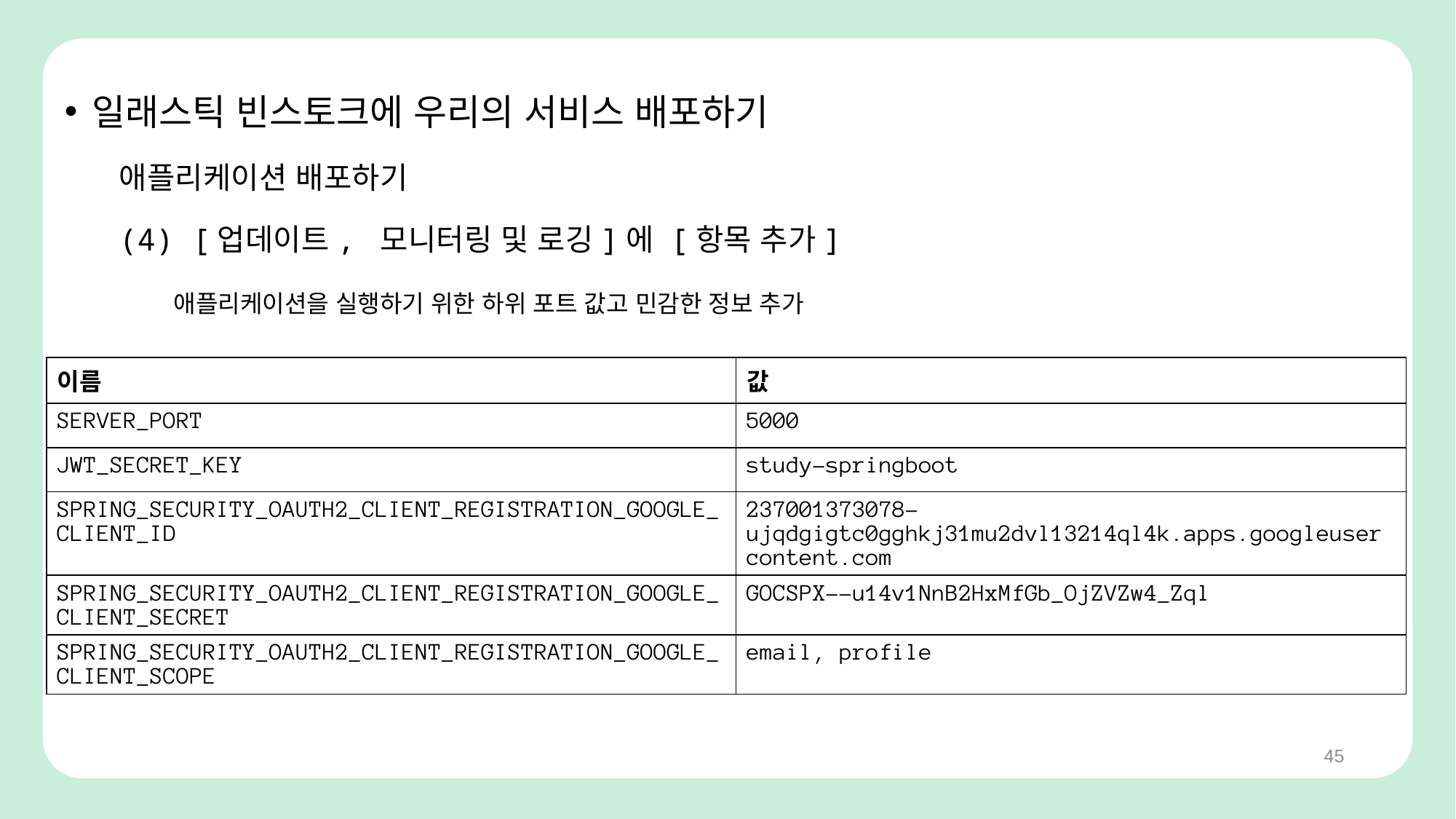

일래스틱 빈스토크에 우리의 서비스 배포하기
애플리케이션 배포하기
(4) [업데이트, 모니터링 및 로깅]에 [항목 추가]
애플리케이션을 실행하기 위한 하위 포트 값고 민감한 정보 추가
| 이름 | 값 |
| --- | --- |
| SERVER\_PORT | 5000 |
| JWT\_SECRET\_KEY | study-springboot |
| SPRING\_SECURITY\_OAUTH2\_CLIENT\_REGISTRATION\_GOOGLE\_CLIENT\_ID | 237001373078-ujqdgigtc0gghkj31mu2dvl13214ql4k.apps.googleusercontent.com |
| SPRING\_SECURITY\_OAUTH2\_CLIENT\_REGISTRATION\_GOOGLE\_CLIENT\_SECRET | GOCSPX--u14v1NnB2HxMfGb\_OjZVZw4\_Zql |
| SPRING\_SECURITY\_OAUTH2\_CLIENT\_REGISTRATION\_GOOGLE\_CLIENT\_SCOPE | email, profile |
45